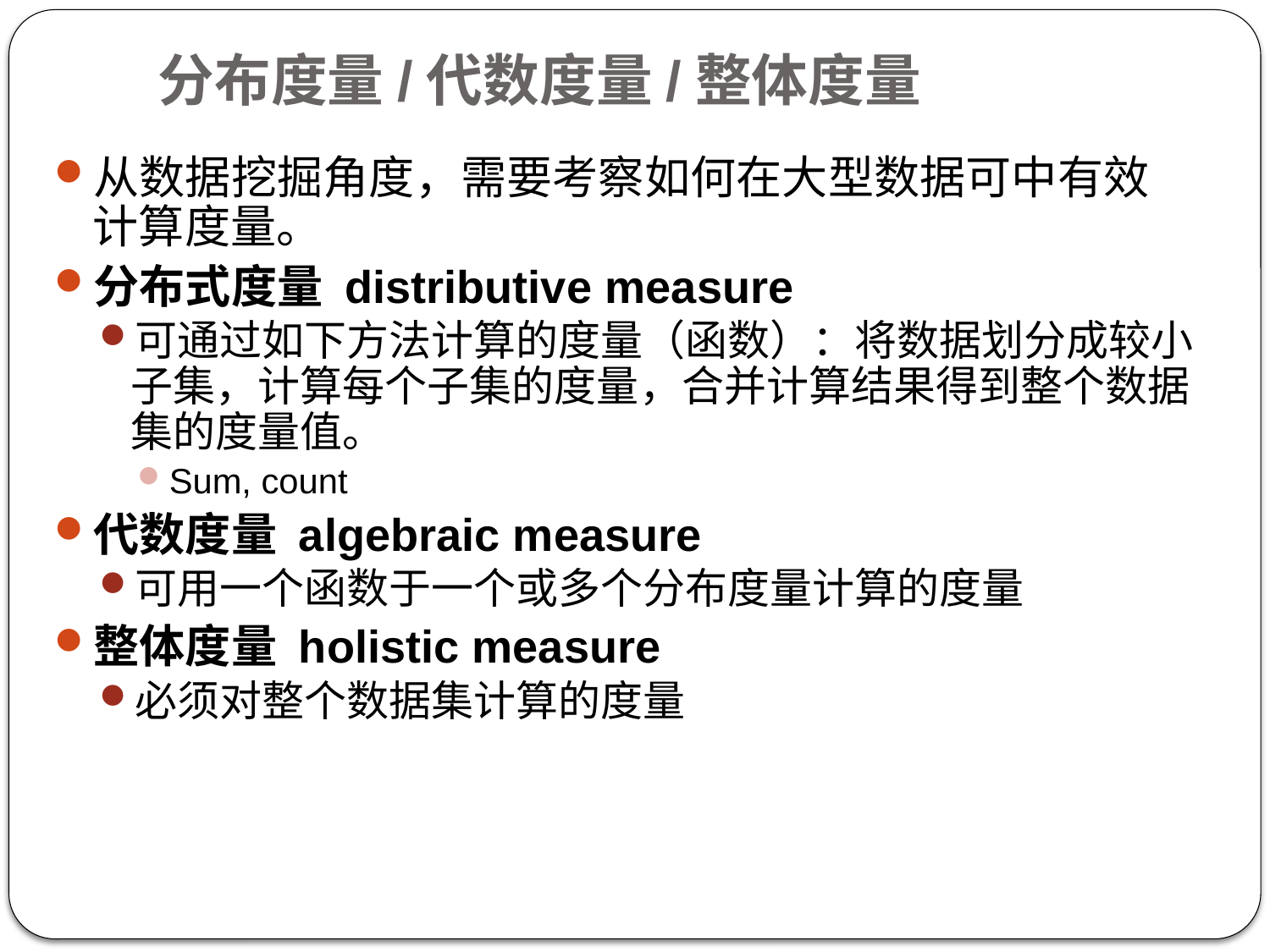

# 分布度量/代数度量/整体度量
从数据挖掘角度，需要考察如何在大型数据可中有效计算度量。
分布式度量 distributive measure
可通过如下方法计算的度量（函数）：将数据划分成较小子集，计算每个子集的度量，合并计算结果得到整个数据集的度量值。
Sum, count
代数度量 algebraic measure
可用一个函数于一个或多个分布度量计算的度量
整体度量 holistic measure
必须对整个数据集计算的度量
25